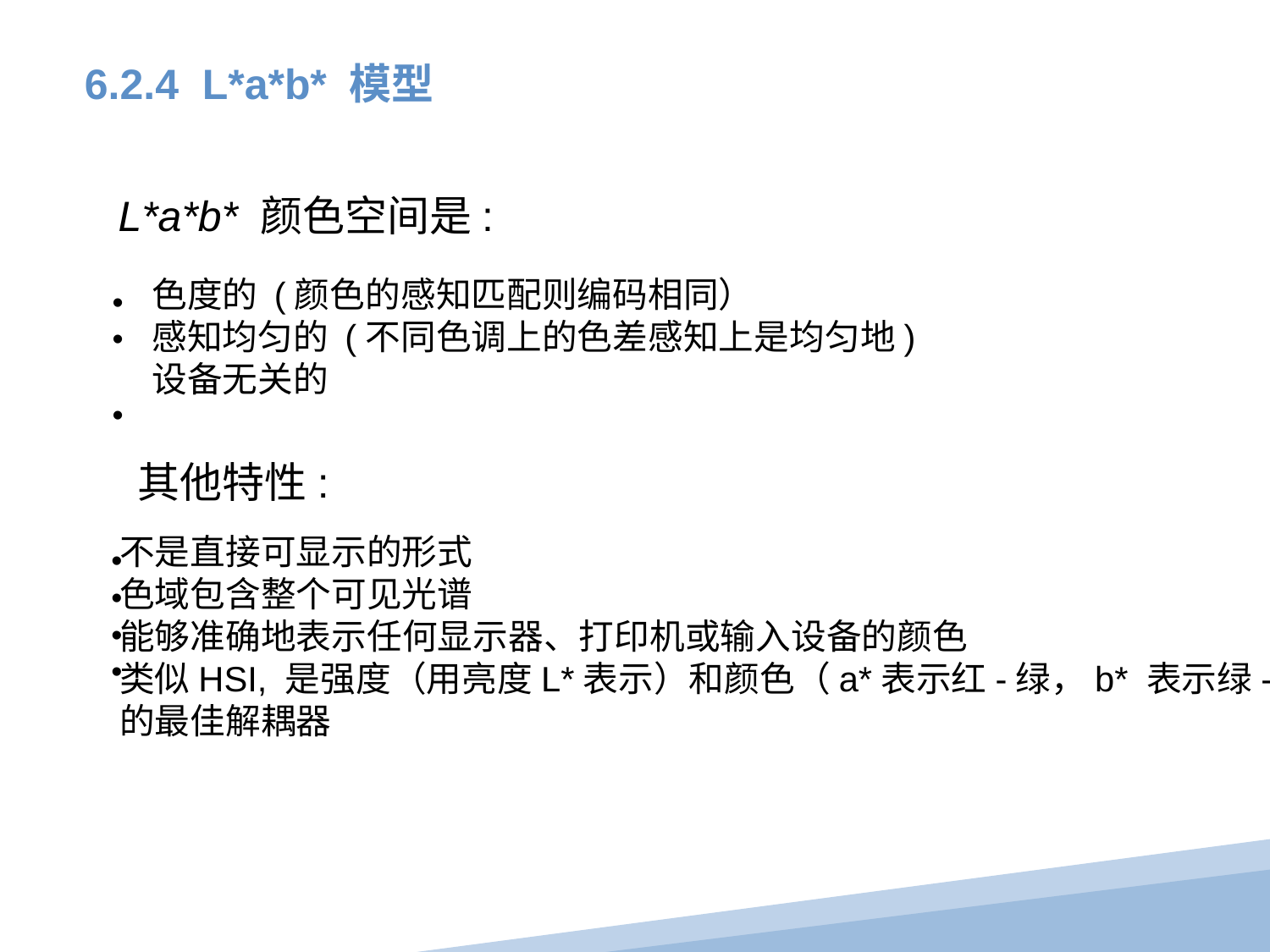

6.2.4  L*a*b* 模型
L*a*b* 颜色空间是:
色度的 (颜色的感知匹配则编码相同）
感知均匀的 (不同色调上的色差感知上是均匀地)
设备无关的
•
•

•
其他特性:
不是直接可显示的形式
色域包含整个可见光谱
能够准确地表示任何显示器、打印机或输入设备的颜色
类似HSI, 是强度（用亮度L*表示）和颜色（a*表示红-绿，b* 表示绿-蓝）
的最佳解耦器

•
•
•
•